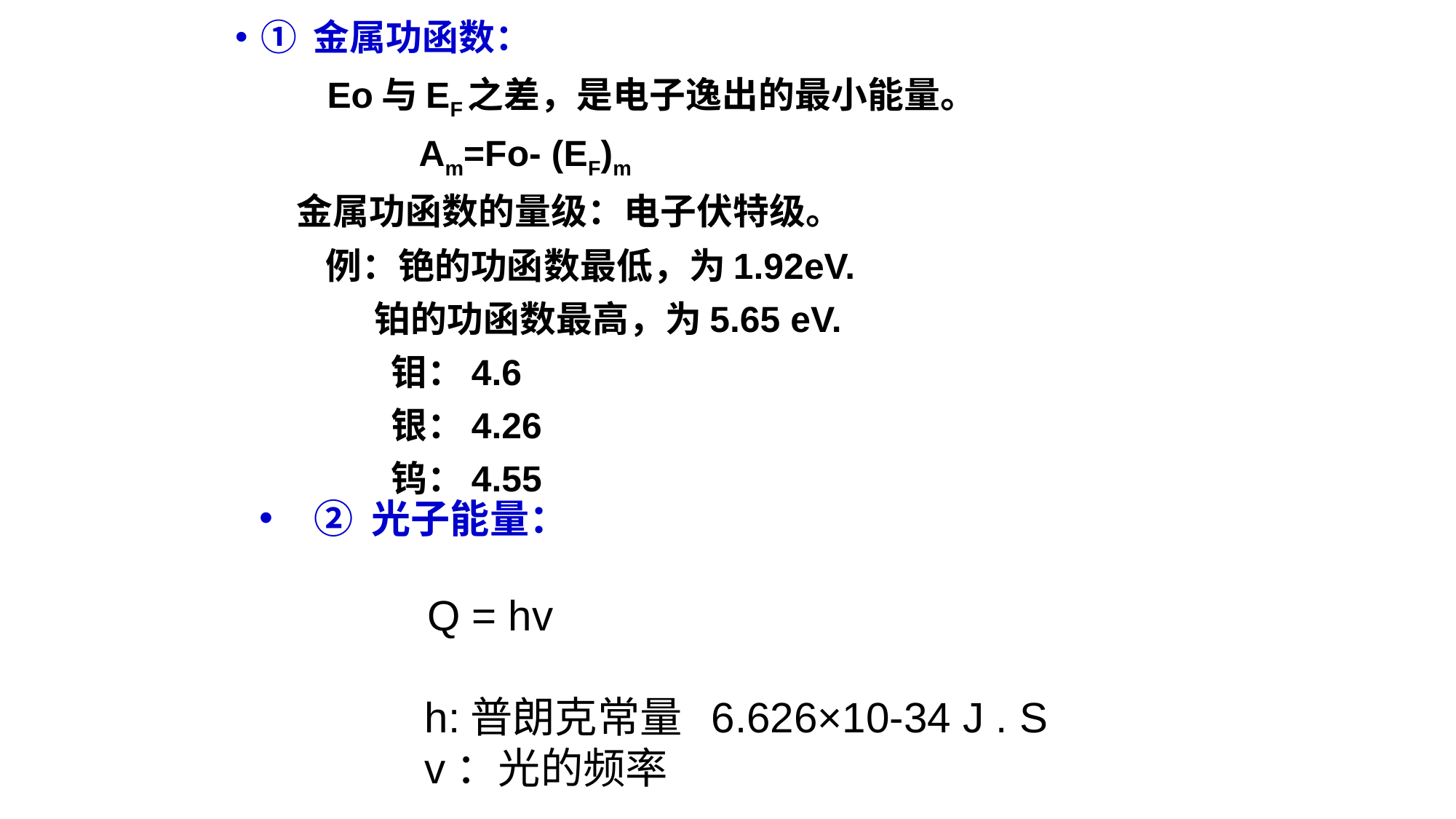

① 金属功函数：
         Eo与EF之差，是电子逸出的最小能量。
                  Am=Fo- (EF)m
            金属功函数的量级：电子伏特级。
          例：铯的功函数最低，为1.92eV.
                铂的功函数最高，为5.65 eV.
                  钼：4.6
                  银：4.26
                  钨：4.55

② 光子能量：

                      Q = hv

              h:普朗克常量  6.626×10-34 J . S
              v：光的频率